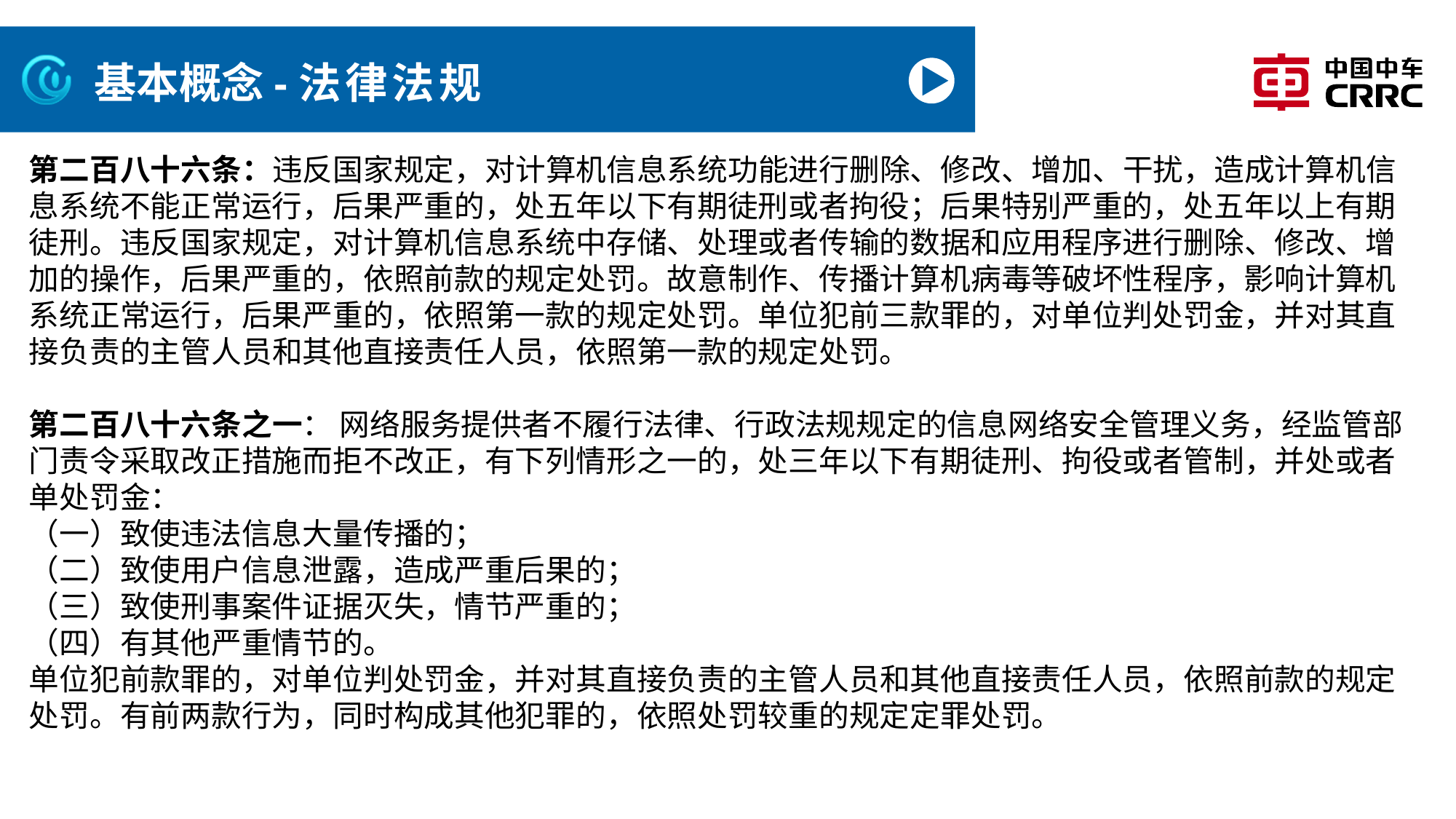

# 基本概念-法律法规
第二百八十六条：违反国家规定，对计算机信息系统功能进行删除、修改、增加、干扰，造成计算机信息系统不能正常运行，后果严重的，处五年以下有期徒刑或者拘役；后果特别严重的，处五年以上有期徒刑。违反国家规定，对计算机信息系统中存储、处理或者传输的数据和应用程序进行删除、修改、增加的操作，后果严重的，依照前款的规定处罚。故意制作、传播计算机病毒等破坏性程序，影响计算机系统正常运行，后果严重的，依照第一款的规定处罚。单位犯前三款罪的，对单位判处罚金，并对其直接负责的主管人员和其他直接责任人员，依照第一款的规定处罚。

第二百八十六条之一： 网络服务提供者不履行法律、行政法规规定的信息网络安全管理义务，经监管部门责令采取改正措施而拒不改正，有下列情形之一的，处三年以下有期徒刑、拘役或者管制，并处或者单处罚金：
（一）致使违法信息大量传播的；
（二）致使用户信息泄露，造成严重后果的；
（三）致使刑事案件证据灭失，情节严重的；
（四）有其他严重情节的。
单位犯前款罪的，对单位判处罚金，并对其直接负责的主管人员和其他直接责任人员，依照前款的规定处罚。有前两款行为，同时构成其他犯罪的，依照处罚较重的规定定罪处罚。

54